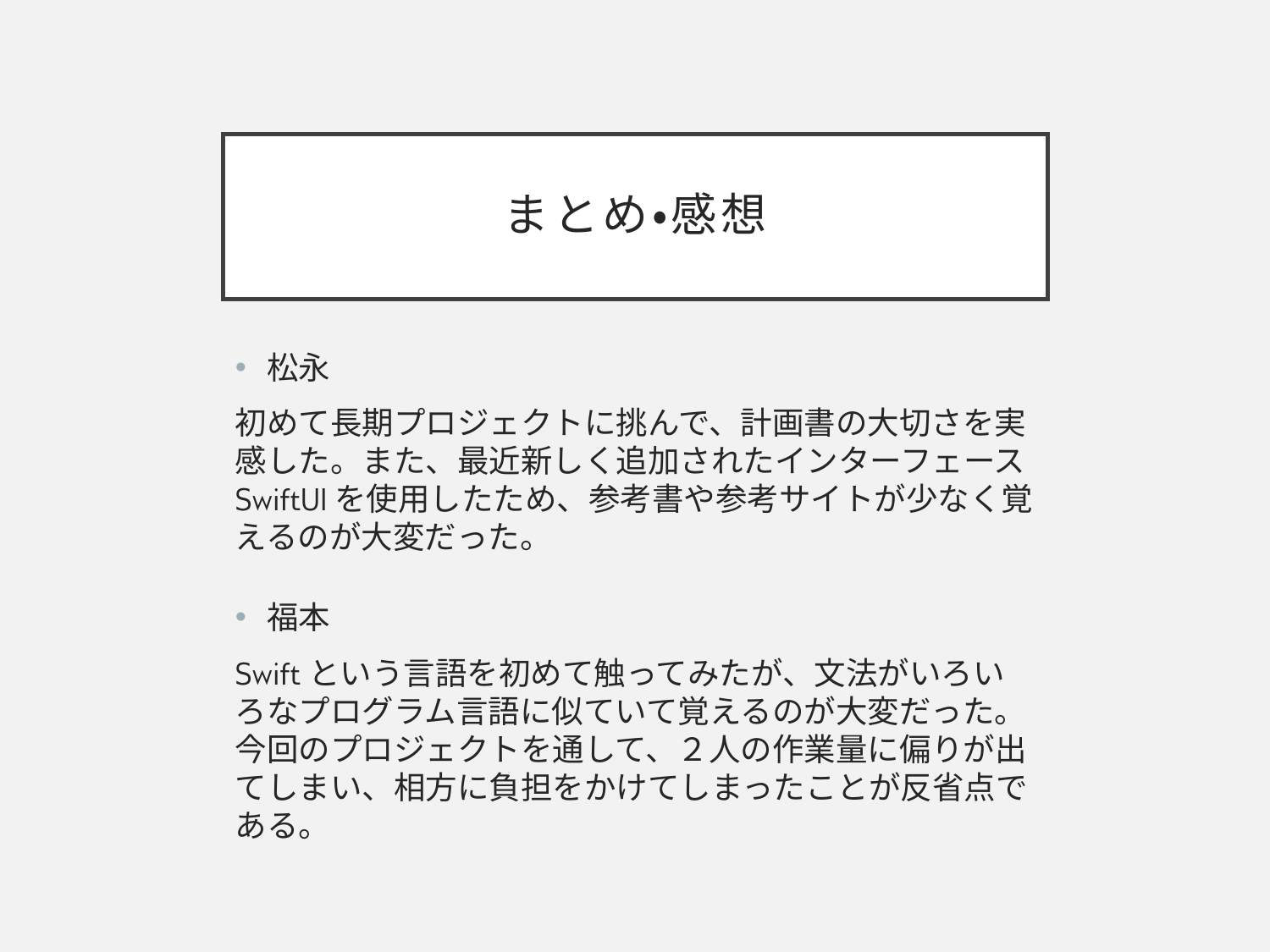

# まとめ・感想
松永
初めて長期プロジェクトに挑んで、計画書の大切さを実感した。また、最近新しく追加されたインターフェースSwiftUIを使用したため、参考書や参考サイトが少なく覚えるのが大変だった。

福本
Swiftという言語を初めて触ってみたが、文法がいろいろなプログラム言語に似ていて覚えるのが大変だった。
今回のプロジェクトを通して、２人の作業量に偏りが出てしまい、相方に負担をかけてしまったことが反省点である。